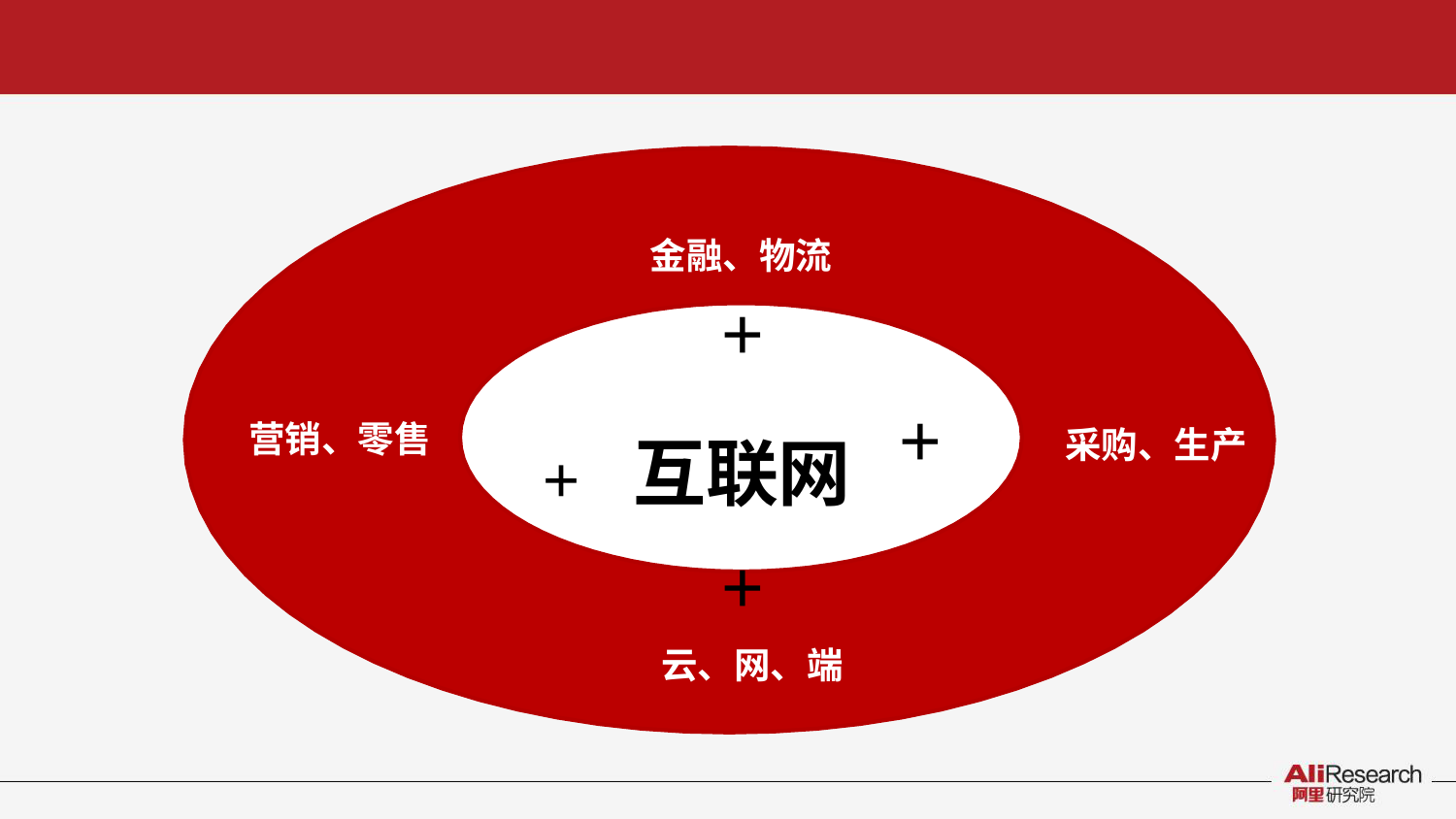

金融、物流
+

+	互联网
+
云、网、端
+
营销、零售
采购、生产